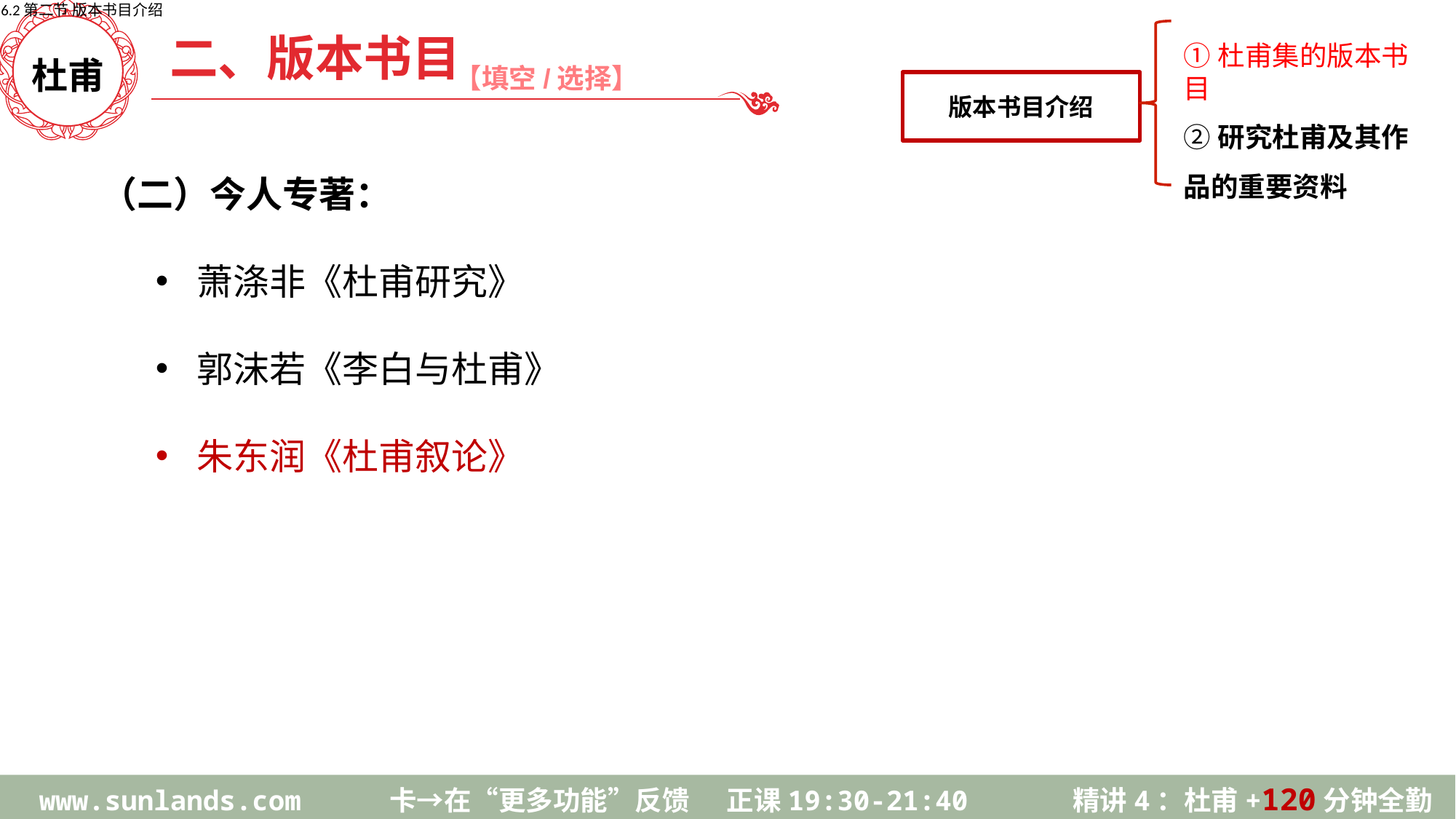

6.2第二节 版本书目介绍

版本书目介绍
二、版本书目
①杜甫集的版本书目
②研究杜甫及其作品的重要资料
【填空/选择】
杜甫

（二）今人专著：
萧涤非《杜甫研究》
郭沫若《李白与杜甫》
朱东润《杜甫叙论》